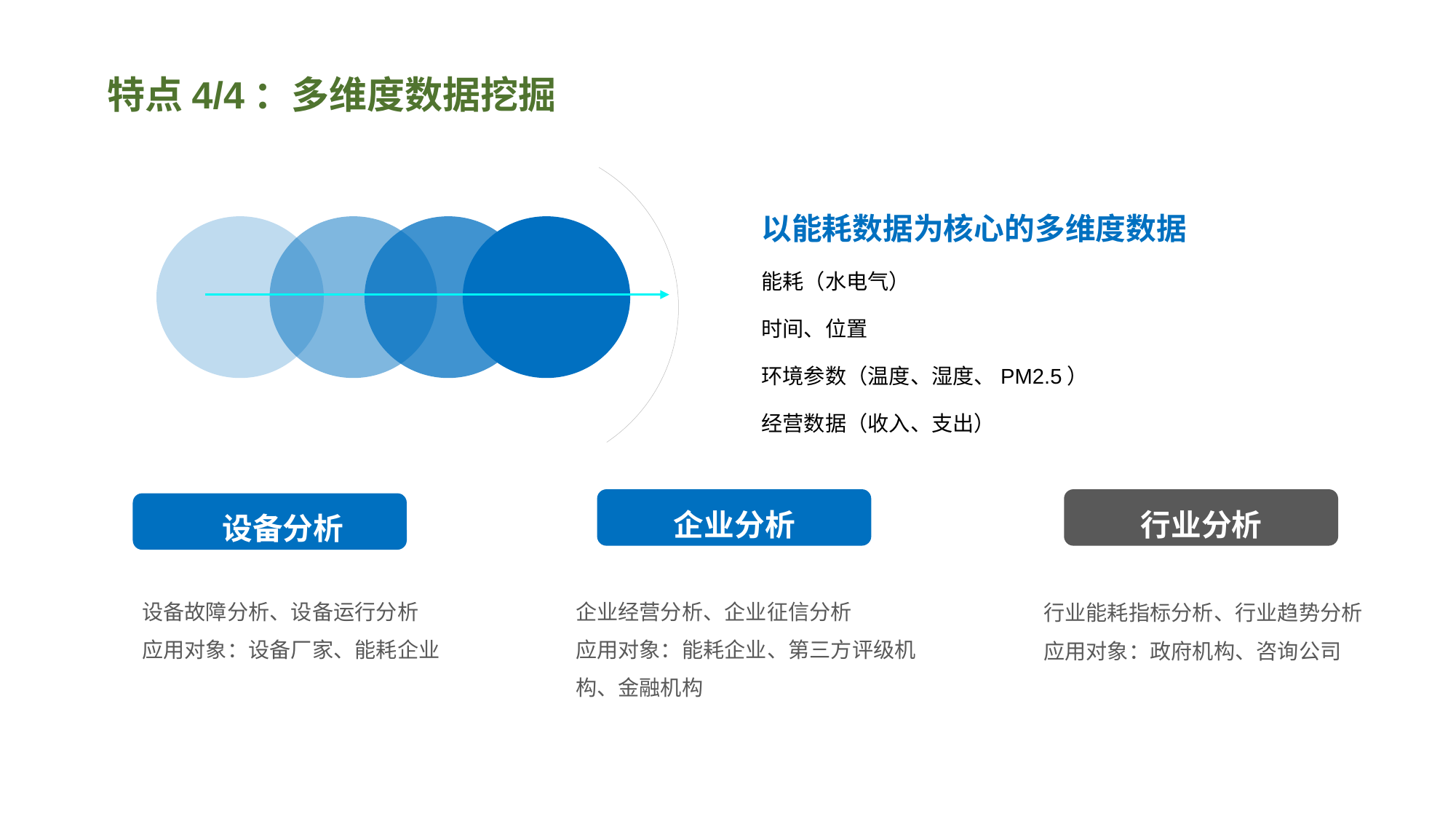

特点4/4：多维度数据挖掘

以能耗数据为核心的多维度数据
能耗（水电气）
时间、位置
环境参数（温度、湿度、PM2.5）
经营数据（收入、支出）

企业分析
行业分析
设备分析

设备故障分析、设备运行分析
应用对象：设备厂家、能耗企业
企业经营分析、企业征信分析
应用对象：能耗企业、第三方评级机构、金融机构
行业能耗指标分析、行业趋势分析
应用对象：政府机构、咨询公司